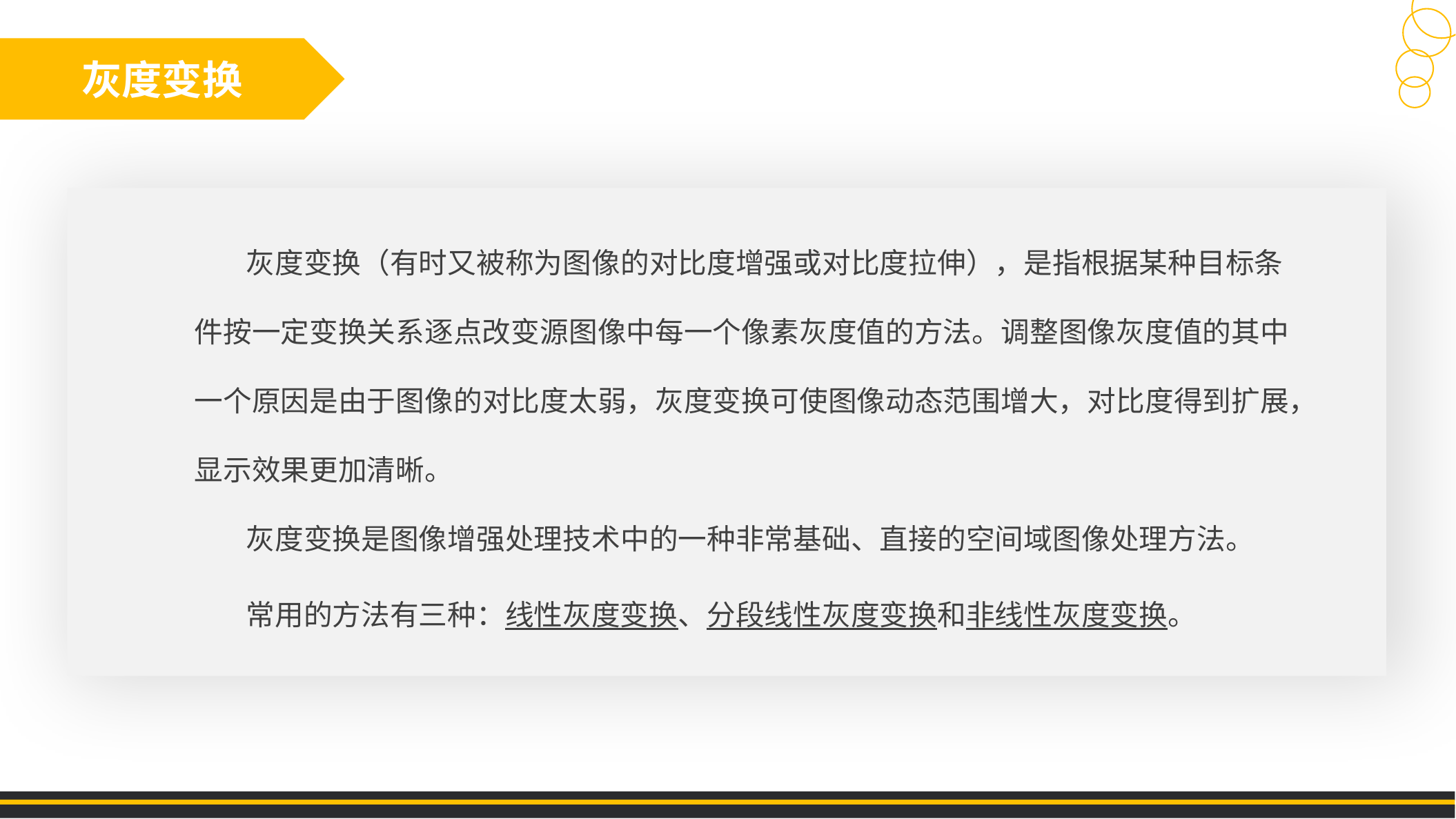

灰度变换

灰度变换（有时又被称为图像的对比度增强或对比度拉伸），是指根据某种目标条件按一定变换关系逐点改变源图像中每一个像素灰度值的方法。调整图像灰度值的其中一个原因是由于图像的对比度太弱，灰度变换可使图像动态范围增大，对比度得到扩展，显示效果更加清晰。
灰度变换是图像增强处理技术中的一种非常基础、直接的空间域图像处理方法。
常用的方法有三种：线性灰度变换、分段线性灰度变换和非线性灰度变换。